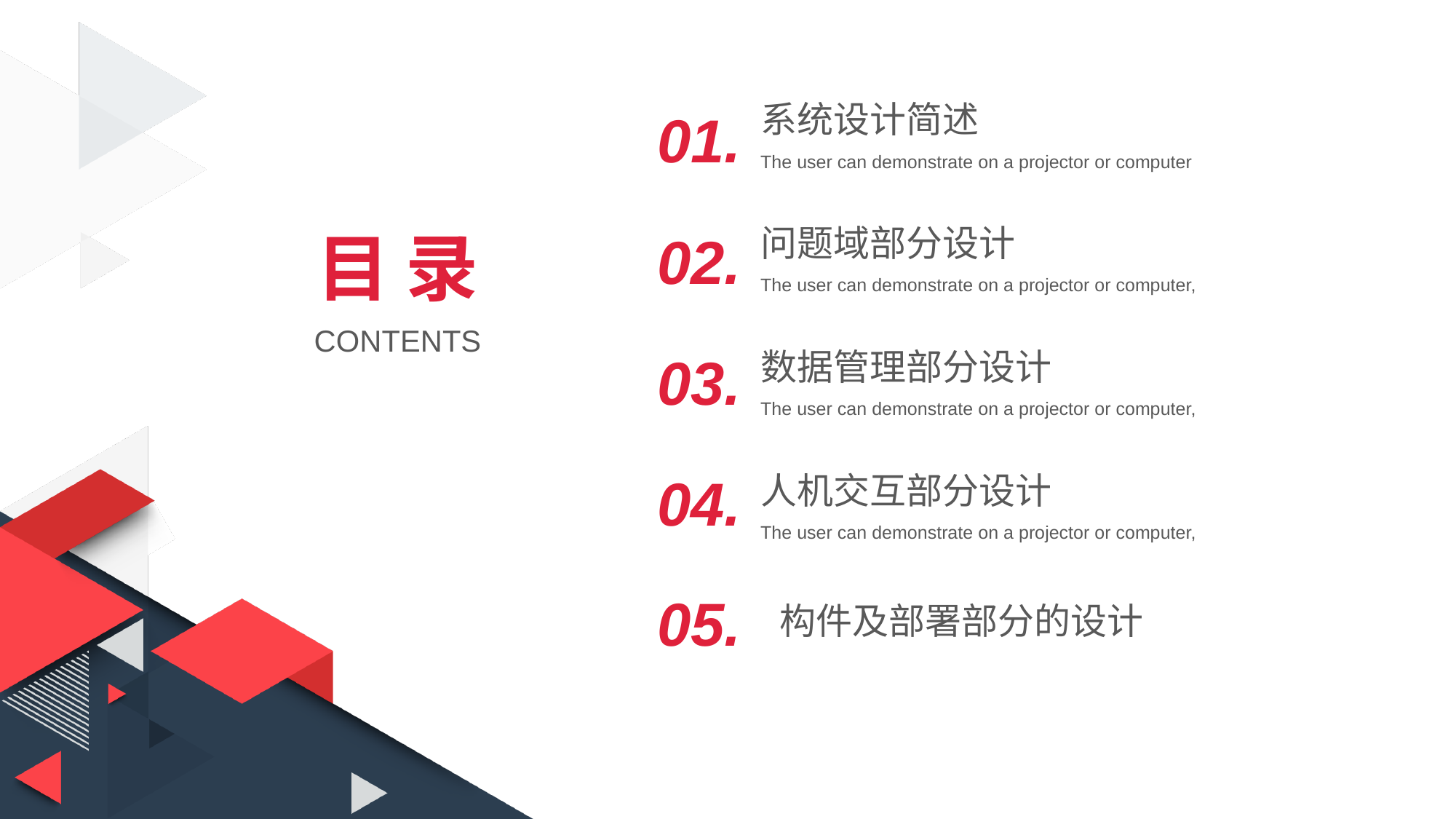

系统设计简述
The user can demonstrate on a projector or computer
01.
问题域部分设计
The user can demonstrate on a projector or computer,
目 录
02.
CONTENTS
数据管理部分设计
The user can demonstrate on a projector or computer,
03.
04.
人机交互部分设计
The user can demonstrate on a projector or computer,
05.
构件及部署部分的设计